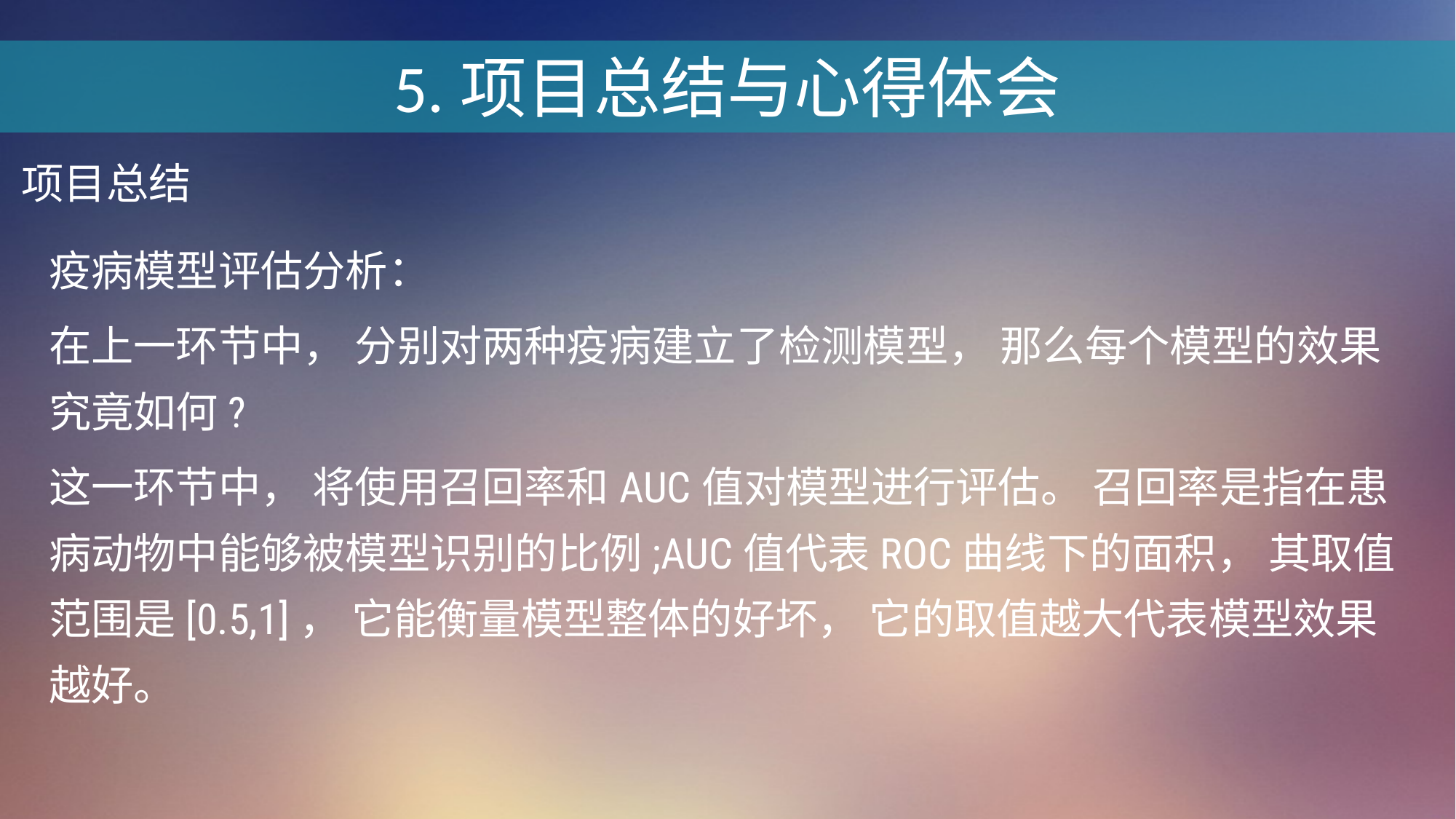

5.项目总结与心得体会

项目总结

疫病模型评估分析：
在上一环节中， 分别对两种疫病建立了检测模型， 那么每个模型的效果究竟如何?
这一环节中， 将使用召回率和AUC值对模型进行评估。 召回率是指在患病动物中能够被模型识别的比例;AUC值代表ROC曲线下的面积， 其取值范围是[0.5,1]， 它能衡量模型整体的好坏， 它的取值越大代表模型效果越好。